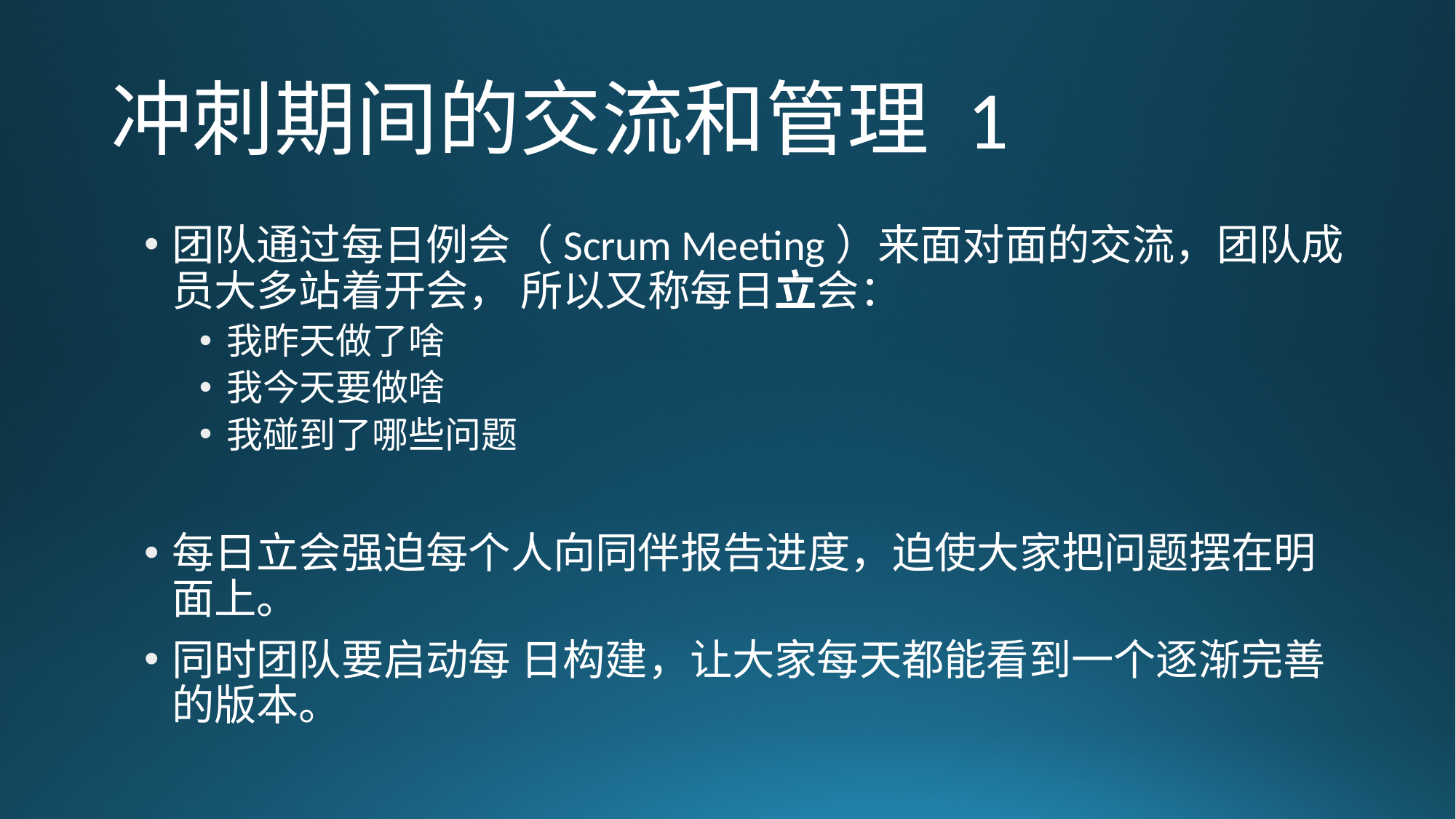

# 冲刺期间的交流和管理 1
团队通过每日例会（Scrum Meeting）来面对面的交流，团队成员大多站着开会， 所以又称每日立会：
我昨天做了啥
我今天要做啥
我碰到了哪些问题

每日立会强迫每个人向同伴报告进度，迫使大家把问题摆在明面上。
同时团队要启动每 日构建，让大家每天都能看到一个逐渐完善的版本。